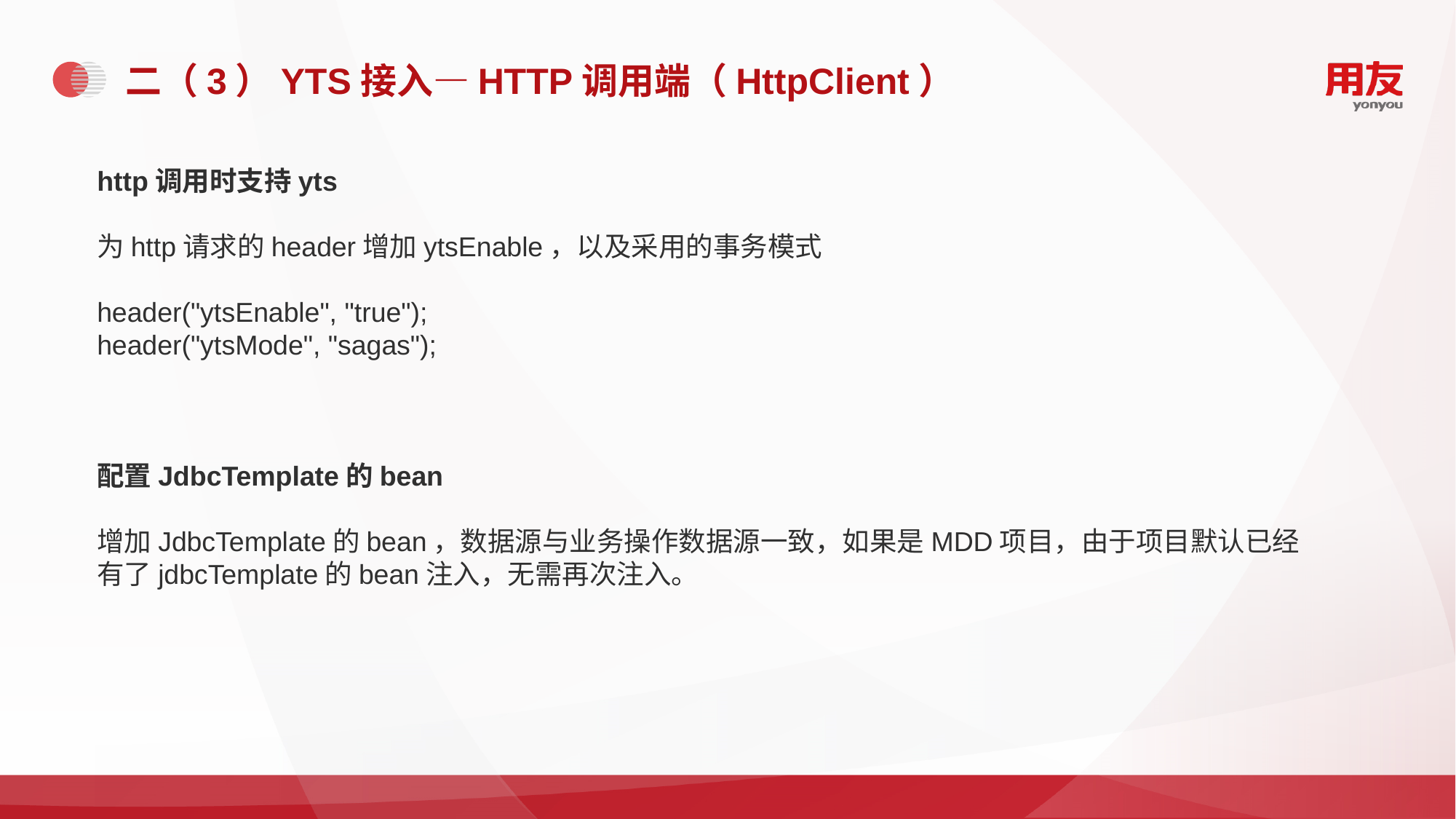

# 二（3）YTS接入—HTTP调用端（HttpClient）
http调用时支持yts

为http请求的header增加ytsEnable，以及采用的事务模式

header("ytsEnable", "true");
header("ytsMode", "sagas");

配置JdbcTemplate的bean

增加JdbcTemplate的bean，数据源与业务操作数据源一致，如果是MDD项目，由于项目默认已经有了jdbcTemplate的bean注入，无需再次注入。